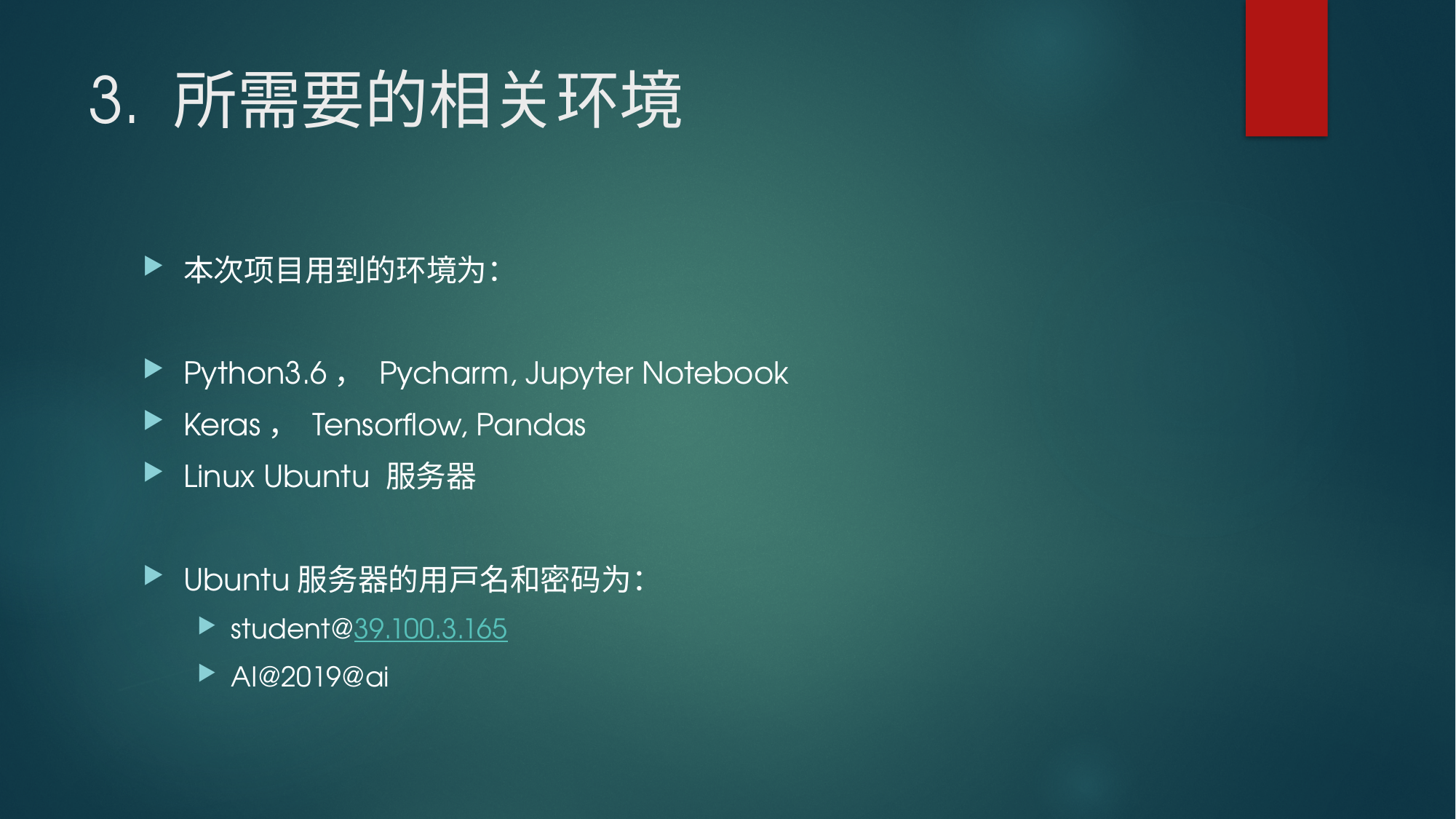

# 3. 所需要的相关环境
本次项目用到的环境为：

Python3.6， Pycharm, Jupyter Notebook
Keras， Tensorflow, Pandas
Linux Ubuntu 服务器

Ubuntu服务器的用户名和密码为：
student@39.100.3.165
AI@2019@ai